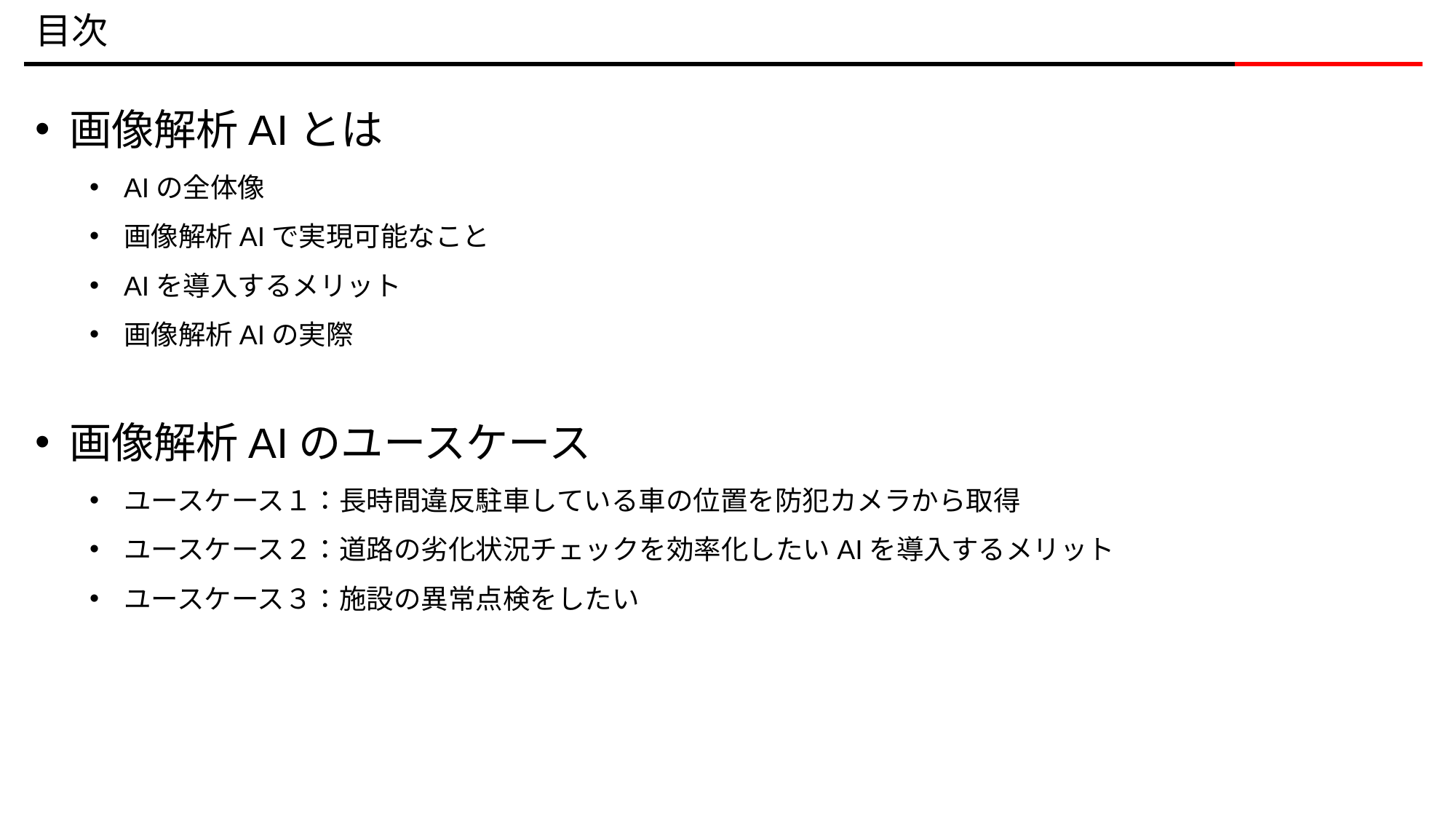

# 目次
画像解析AIとは
AIの全体像
画像解析AIで実現可能なこと
AIを導入するメリット
画像解析AIの実際

画像解析AIのユースケース
ユースケース１：長時間違反駐車している車の位置を防犯カメラから取得
ユースケース２：道路の劣化状況チェックを効率化したいAIを導入するメリット
ユースケース３：施設の異常点検をしたい